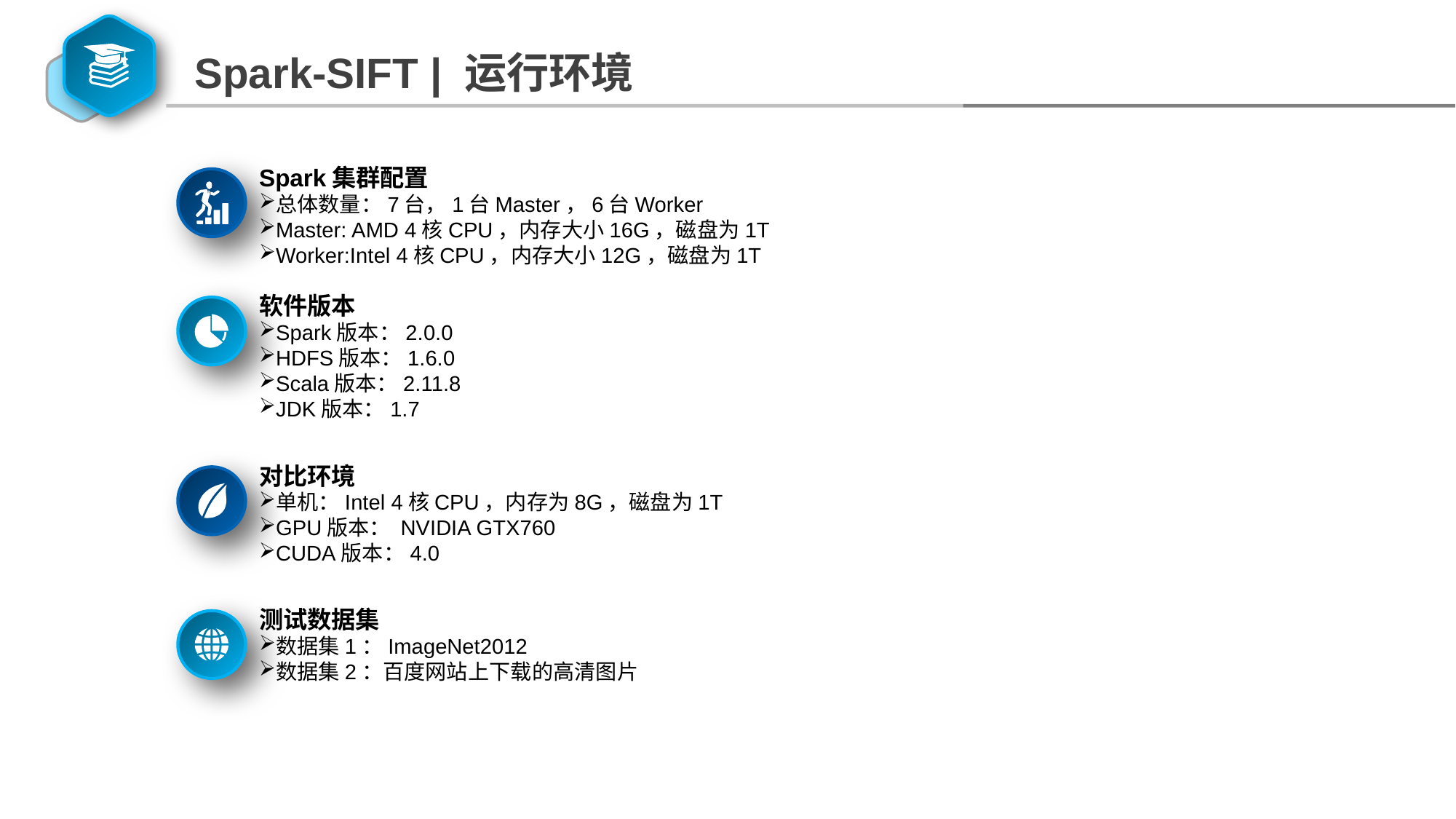

Spark-SIFT | 运行环境

Spark集群配置

总体数量：7台，1台Master，6台Worker
Master: AMD 4核CPU，内存大小16G，磁盘为1T
Worker:Intel 4核CPU，内存大小12G，磁盘为1T
软件版本

Spark版本：2.0.0
HDFS版本：1.6.0
Scala版本：2.11.8
JDK版本：1.7

对比环境

单机：Intel 4核CPU，内存为8G，磁盘为1T
GPU版本： NVIDIA GTX760
CUDA版本：4.0

测试数据集

数据集1：ImageNet2012
数据集2：百度网站上下载的高清图片